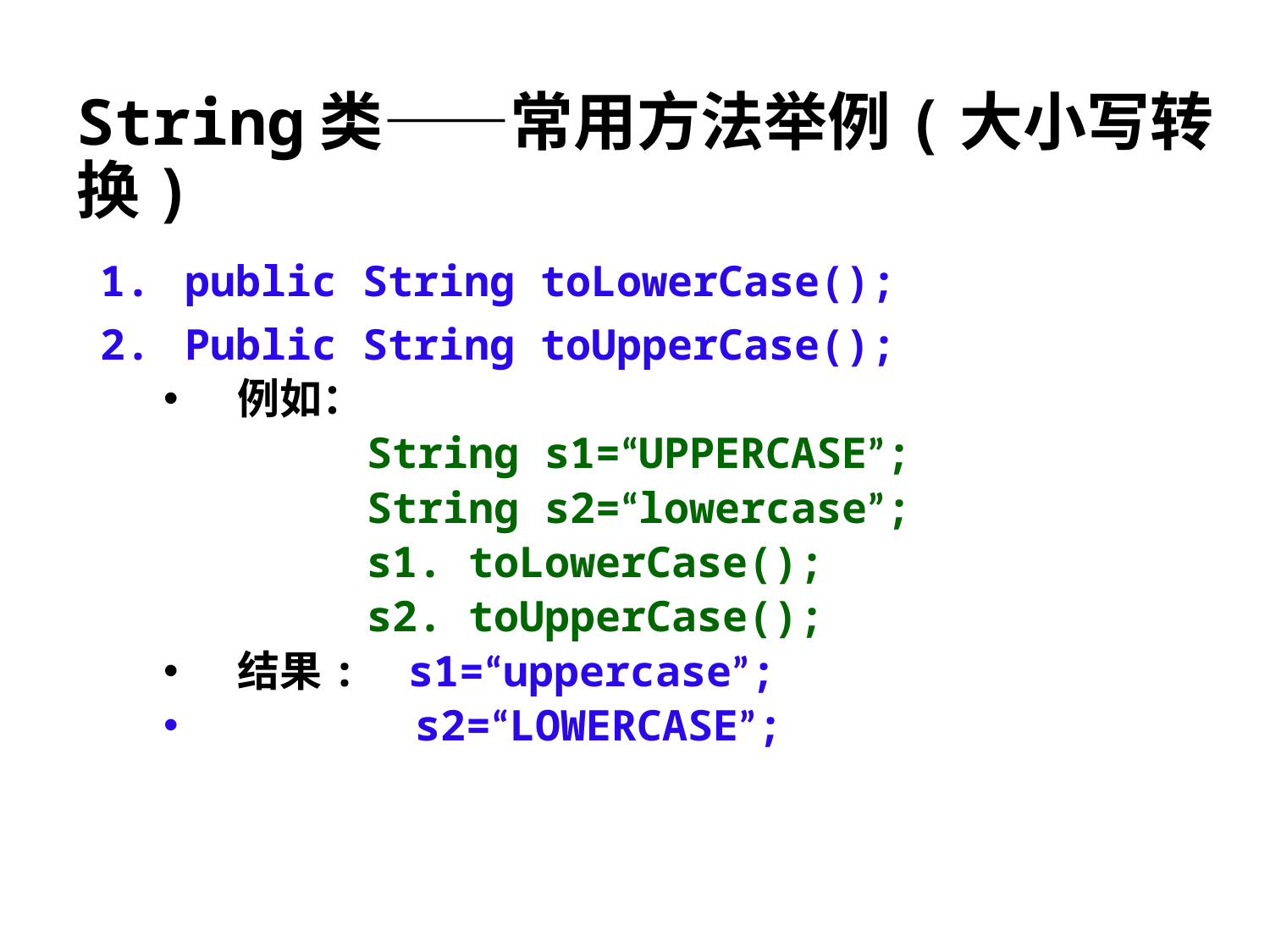

# String类——常用方法举例(大小写转换)
public String toLowerCase();
Public String toUpperCase();
例如：
        String s1=“UPPERCASE”;
        String s2=“lowercase”;
        s1. toLowerCase();
        s2. toUpperCase();
结果:  s1=“uppercase”;
       s2=“LOWERCASE”;